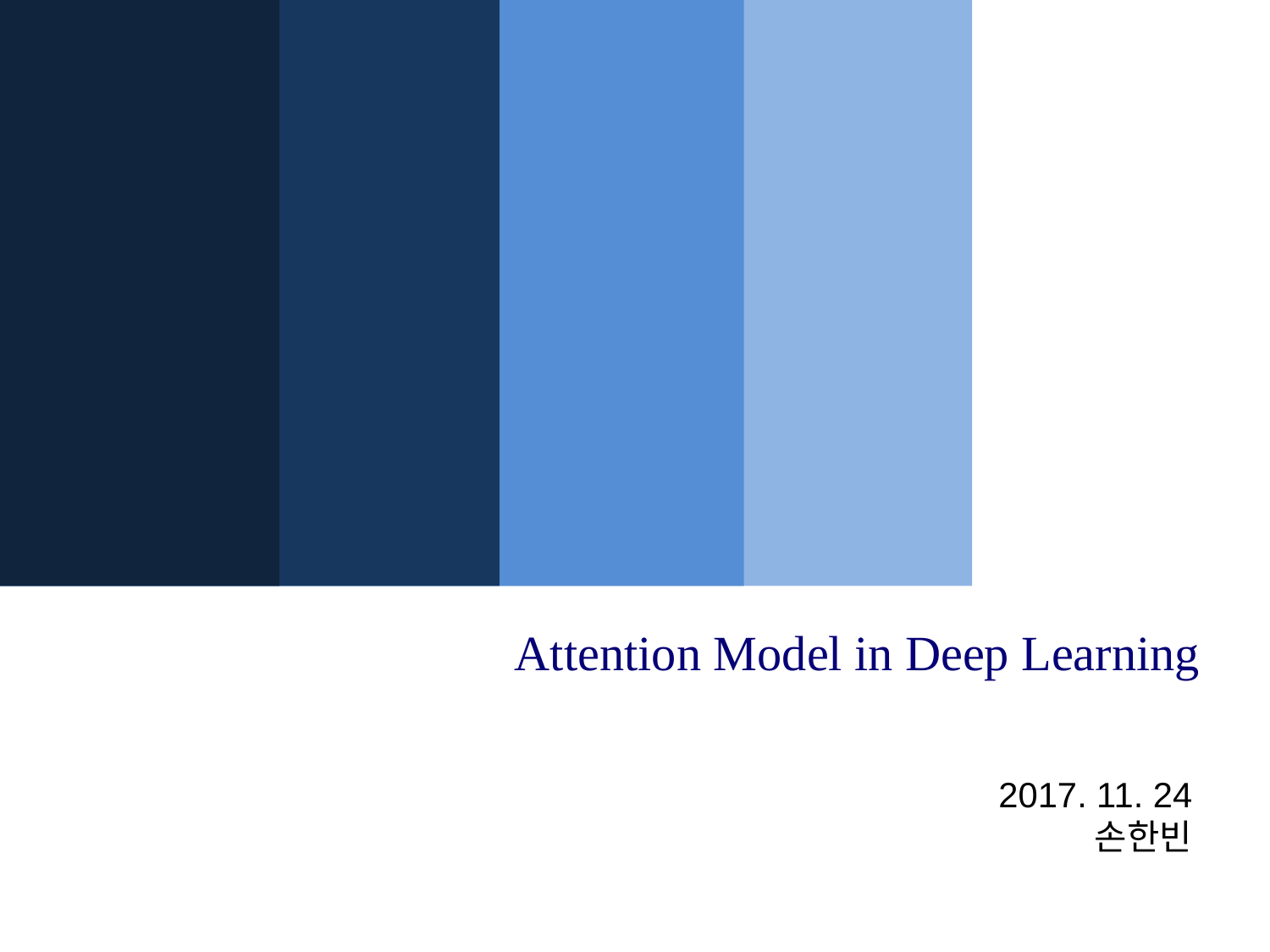

Attention Model in Deep Learning
2017. 11. 24
손한빈